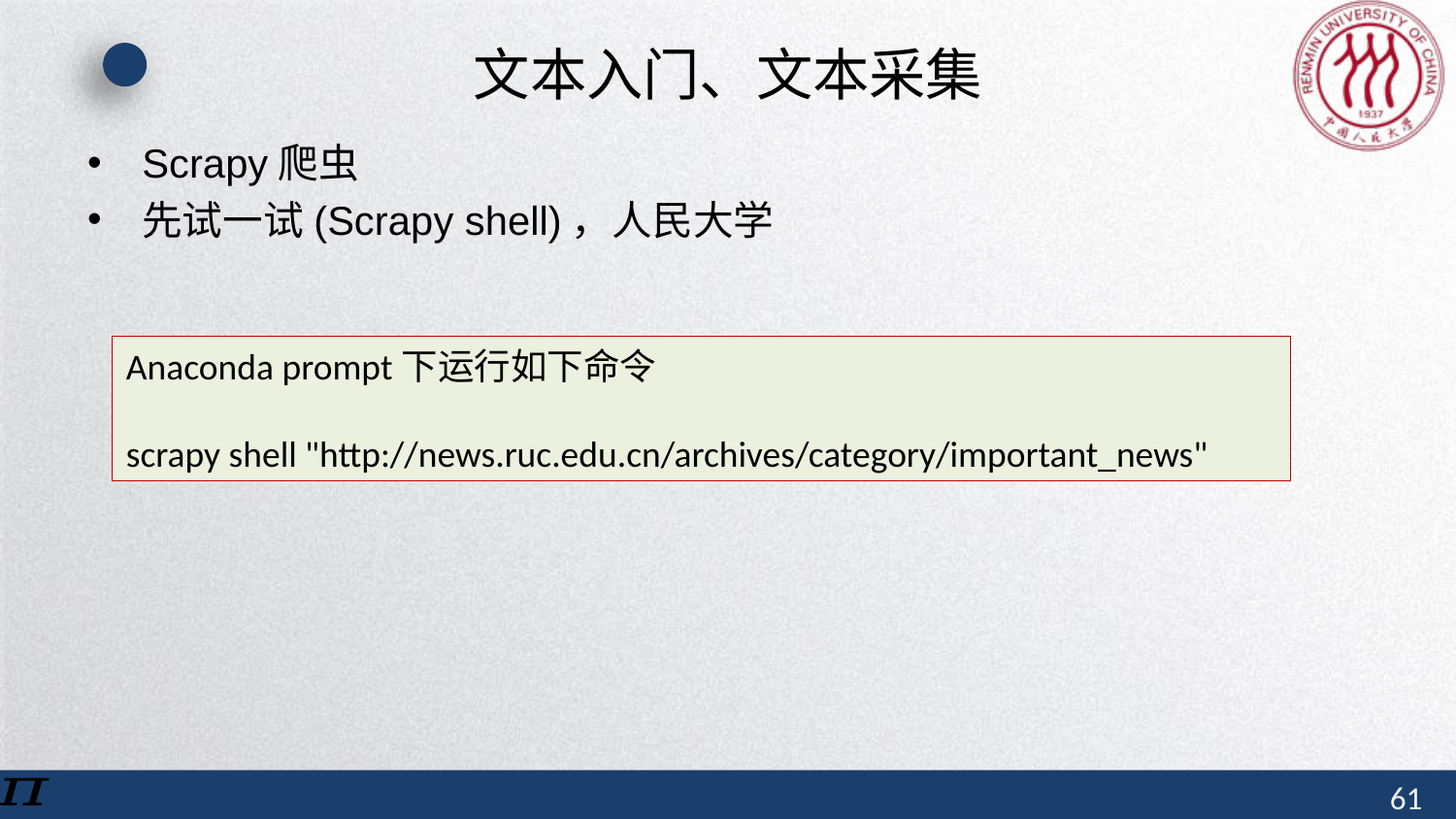

# 文本入门、文本采集
Scrapy爬虫
先试一试(Scrapy shell)，人民大学

Anaconda prompt下运行如下命令

scrapy shell "http://news.ruc.edu.cn/archives/category/important_news"